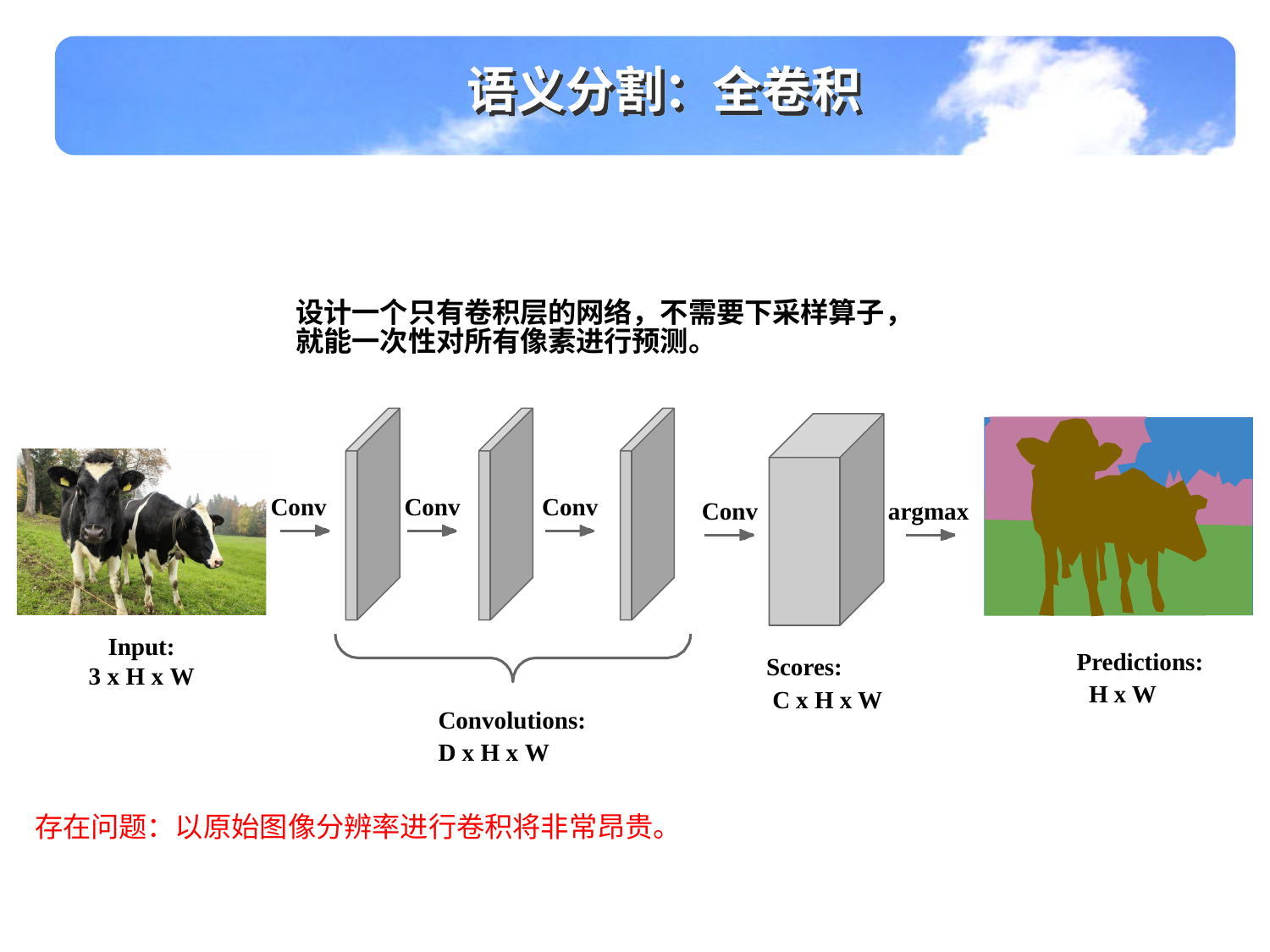

语义分割：全卷积
设计一个只有卷积层的网络，不需要下采样算子，就能一次性对所有像素进行预测。

Conv
Conv
Conv
Conv
argmax

Input:
3 x H x W

Predictions:
  H x W
Scores:
 C x H x W
Convolutions:
D x H x W
存在问题：以原始图像分辨率进行卷积将非常昂贵。